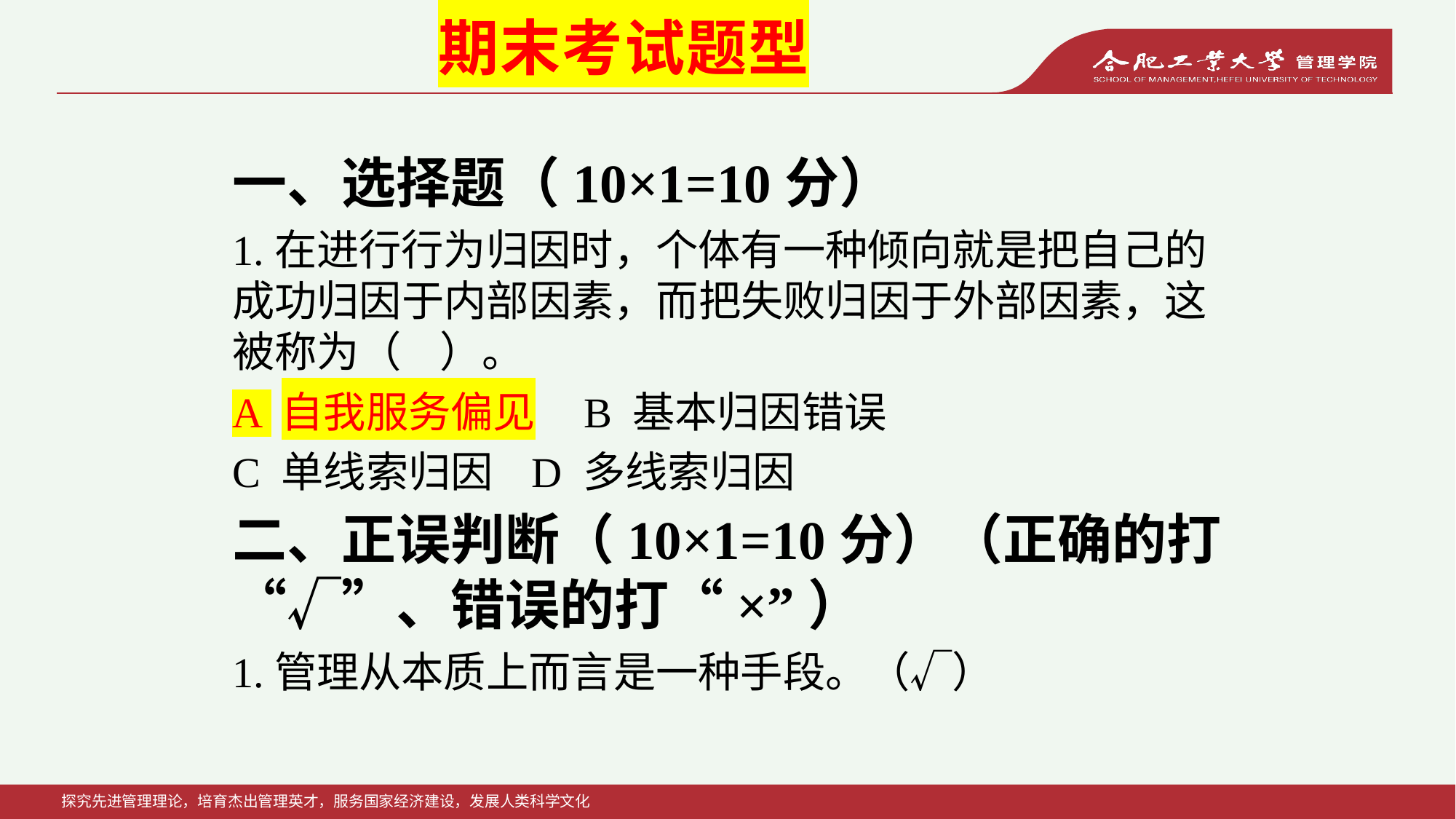

期末考试题型
一、选择题（10×1=10分）
1.在进行行为归因时，个体有一种倾向就是把自己的成功归因于内部因素，而把失败归因于外部因素，这被称为（    ）。
A 自我服务偏见    B 基本归因错误
C 单线索归因   D 多线索归因
二、正误判断（10×1=10分）（正确的打“√”、错误的打“×”）
1.管理从本质上而言是一种手段。（√）